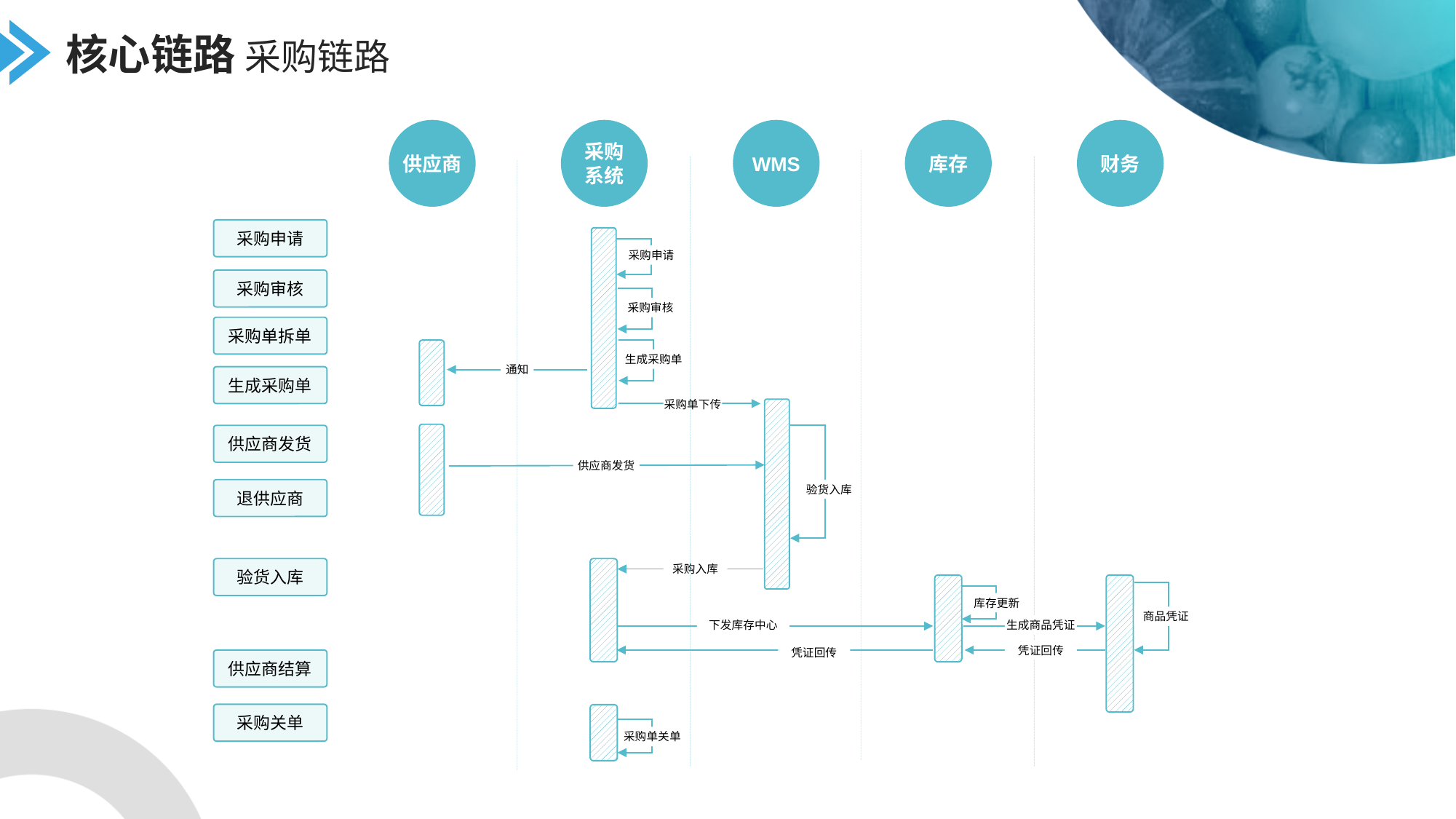

核心链路 采购链路

供应商
采购系统
WMS
库存
财务
采购申请

采购申请
采购审核

采购审核
采购单拆单

生成采购单
通知
生成采购单
采购单下传

供应商发货
供应商发货
验货入库
退供应商
验货入库

采购入库

库存更新
商品凭证
生成商品凭证
下发库存中心
凭证回传
凭证回传
供应商结算
采购关单

采购单关单